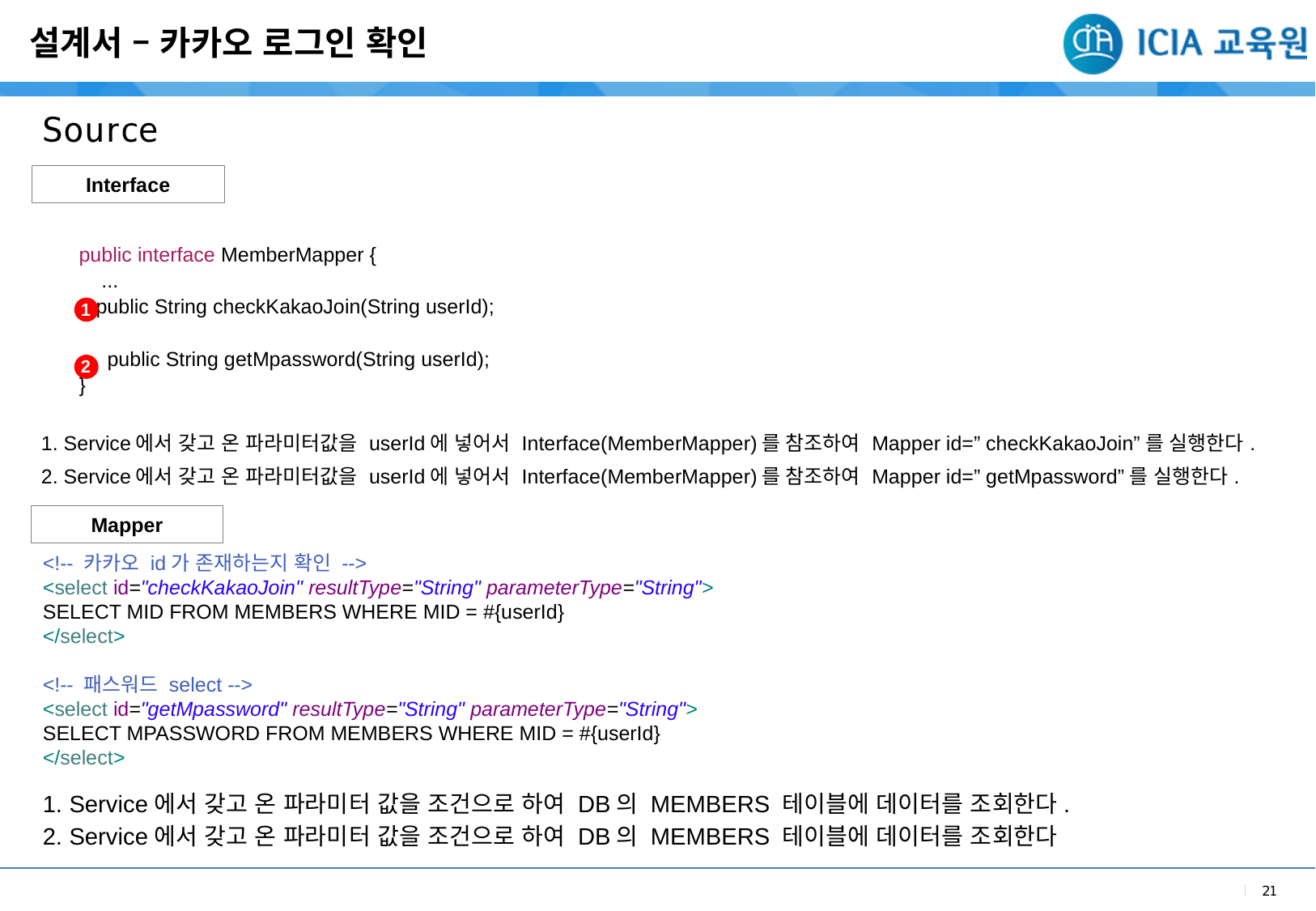

설계서 – 카카오 로그인 확인
Source
Interface
| public interface MemberMapper { ... public String checkKakaoJoin(String userId); public String getMpassword(String userId); } |
| --- |
| 1. Service에서 갖고 온 파라미터값을 userId에 넣어서 Interface(MemberMapper)를 참조하여 Mapper id=” checkKakaoJoin”를 실행한다. 2. Service에서 갖고 온 파라미터값을 userId에 넣어서 Interface(MemberMapper)를 참조하여 Mapper id=” getMpassword”를 실행한다. |
|  |
1

2

Mapper
<!-- 카카오 id가 존재하는지 확인 -->
<select id="checkKakaoJoin" resultType="String" parameterType="String">
SELECT MID FROM MEMBERS WHERE MID = #{userId}
</select>

<!-- 패스워드 select -->
<select id="getMpassword" resultType="String" parameterType="String">
SELECT MPASSWORD FROM MEMBERS WHERE MID = #{userId}
</select>

1. Service에서 갖고 온 파라미터 값을 조건으로 하여 DB의 MEMBERS 테이블에 데이터를 조회한다.
2. Service에서 갖고 온 파라미터 값을 조건으로 하여 DB의 MEMBERS 테이블에 데이터를 조회한다